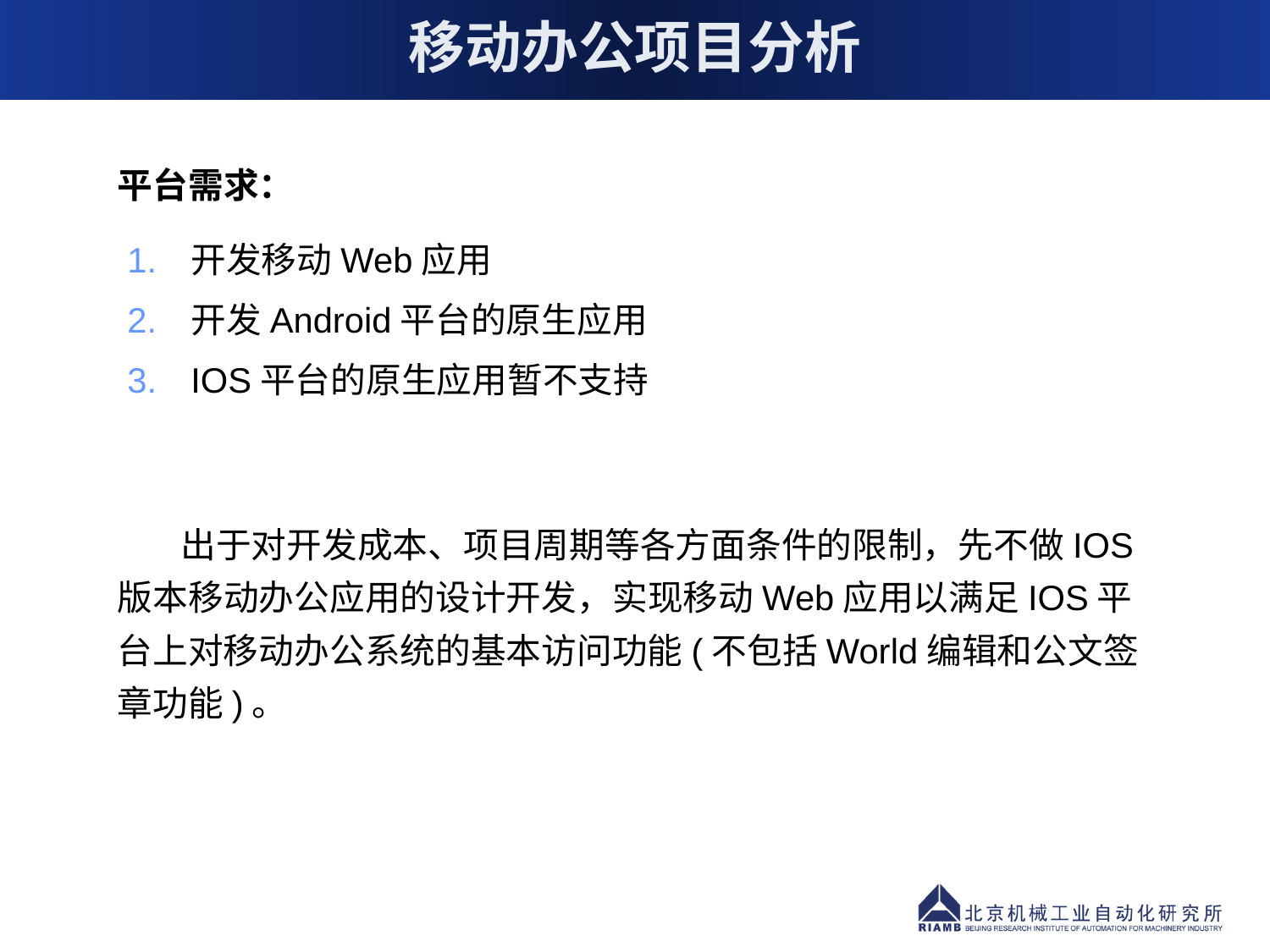

移动办公项目分析
平台需求：
开发移动Web应用
开发Android平台的原生应用
IOS平台的原生应用暂不支持
       出于对开发成本、项目周期等各方面条件的限制，先不做IOS版本移动办公应用的设计开发，实现移动Web应用以满足IOS平台上对移动办公系统的基本访问功能(不包括World编辑和公文签章功能)。